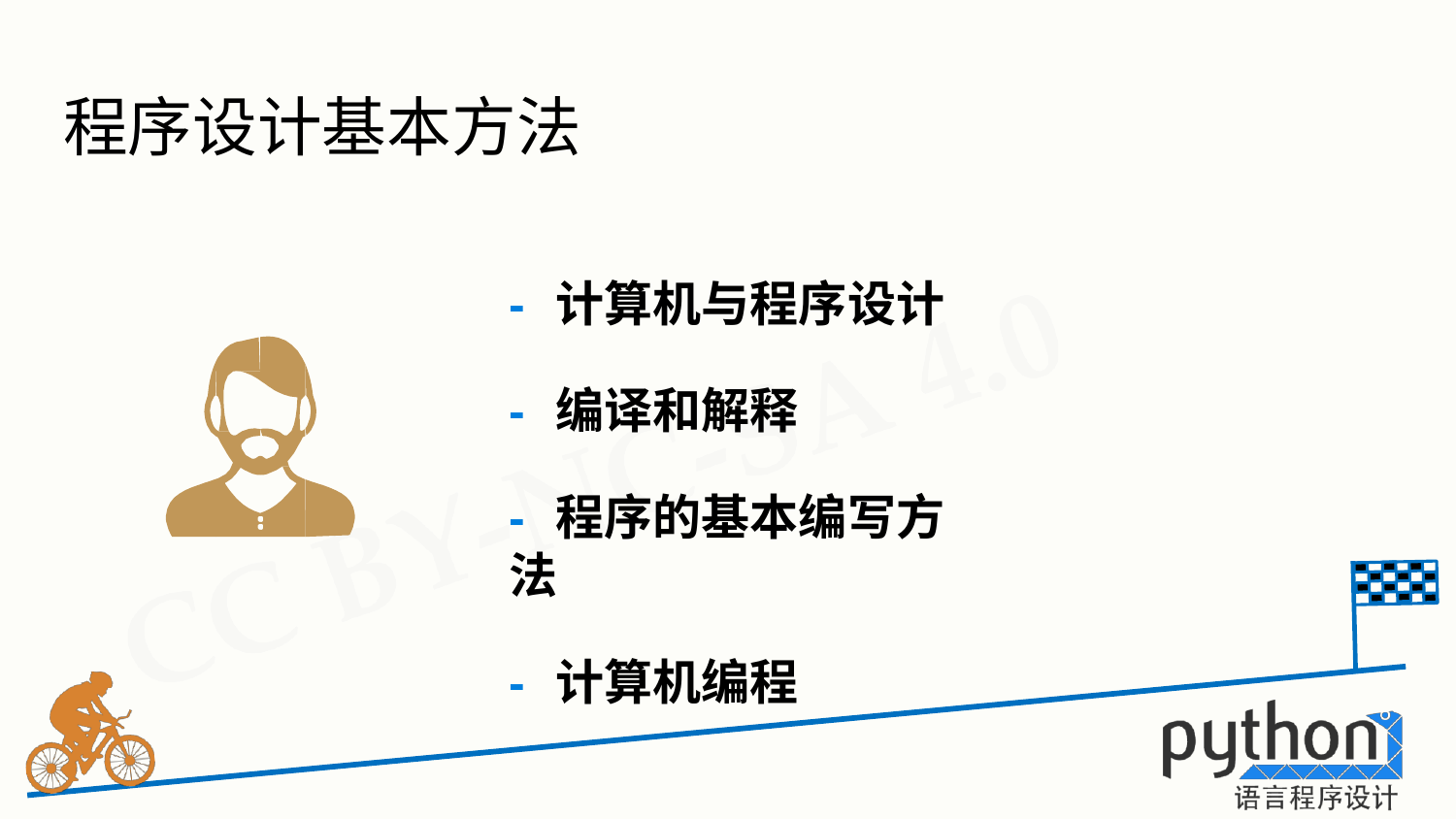

# 程序设计基本方法
- 计算机与程序设计

- 编译和解释

- 程序的基本编写方法

- 计算机编程